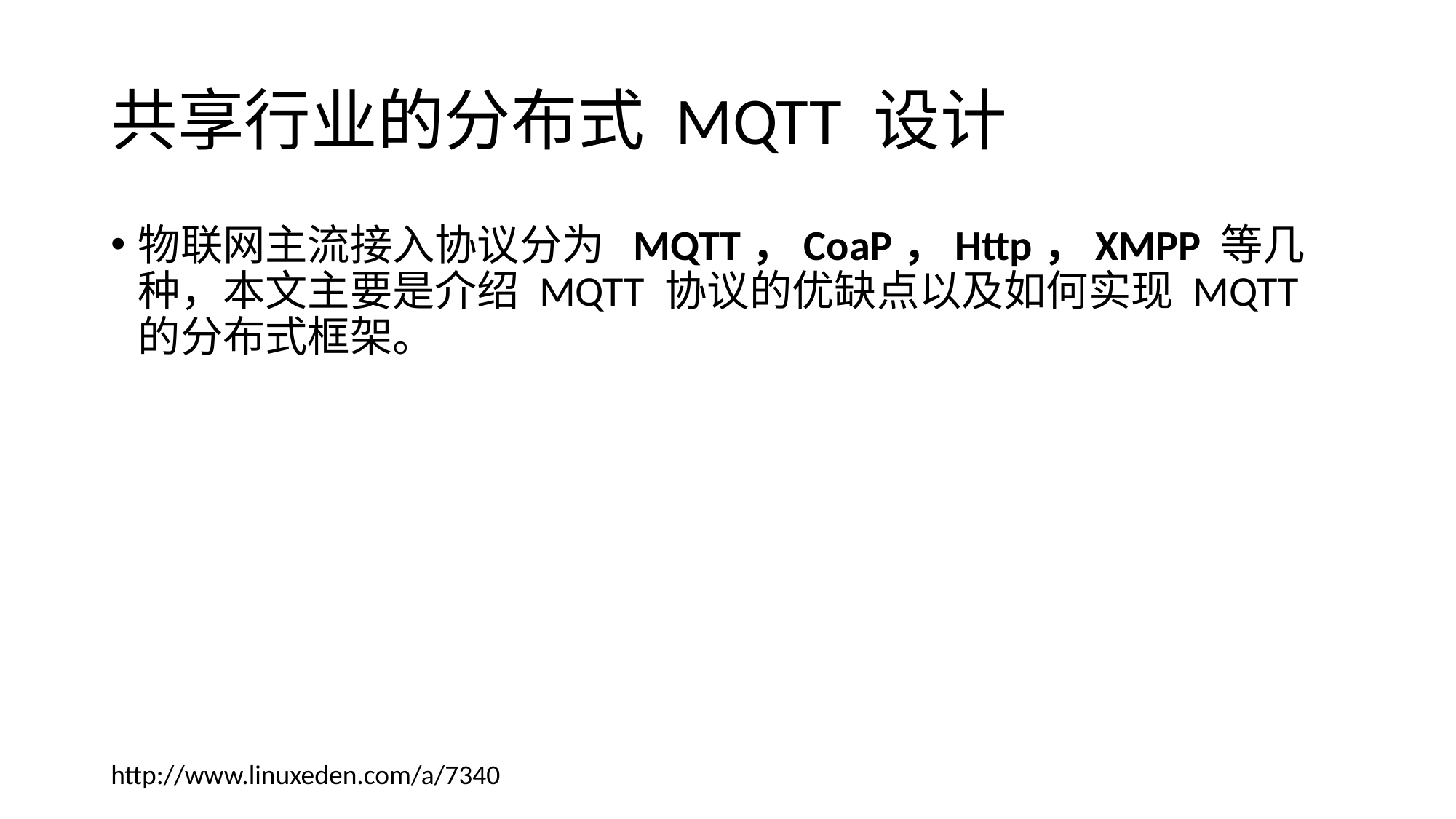

# 共享行业的分布式 MQTT 设计
物联网主流接入协议分为  MQTT，CoaP，Http，XMPP 等几种，本文主要是介绍 MQTT 协议的优缺点以及如何实现 MQTT 的分布式框架。
http://www.linuxeden.com/a/7340